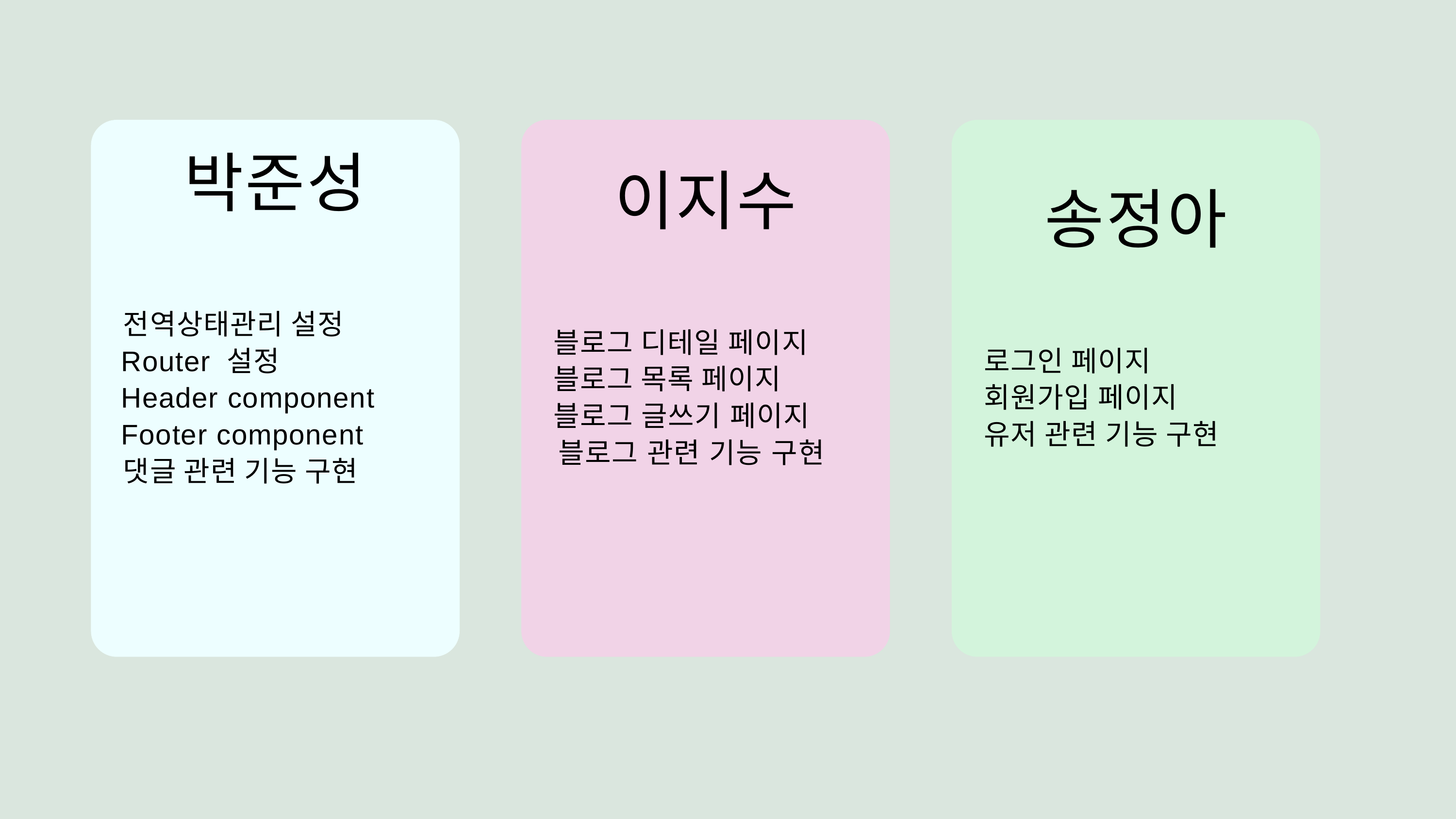

박준성

   전역상태관리 설정
   Router 설정
   Header component
   Footer component
   댓글 관련 기능 구현

이지수

   블로그 디테일 페이지
   블로그 목록 페이지
   블로그 글쓰기 페이지
   블로그 관련 기능 구현

송정아

   로그인 페이지
   회원가입 페이지
   유저 관련 기능 구현